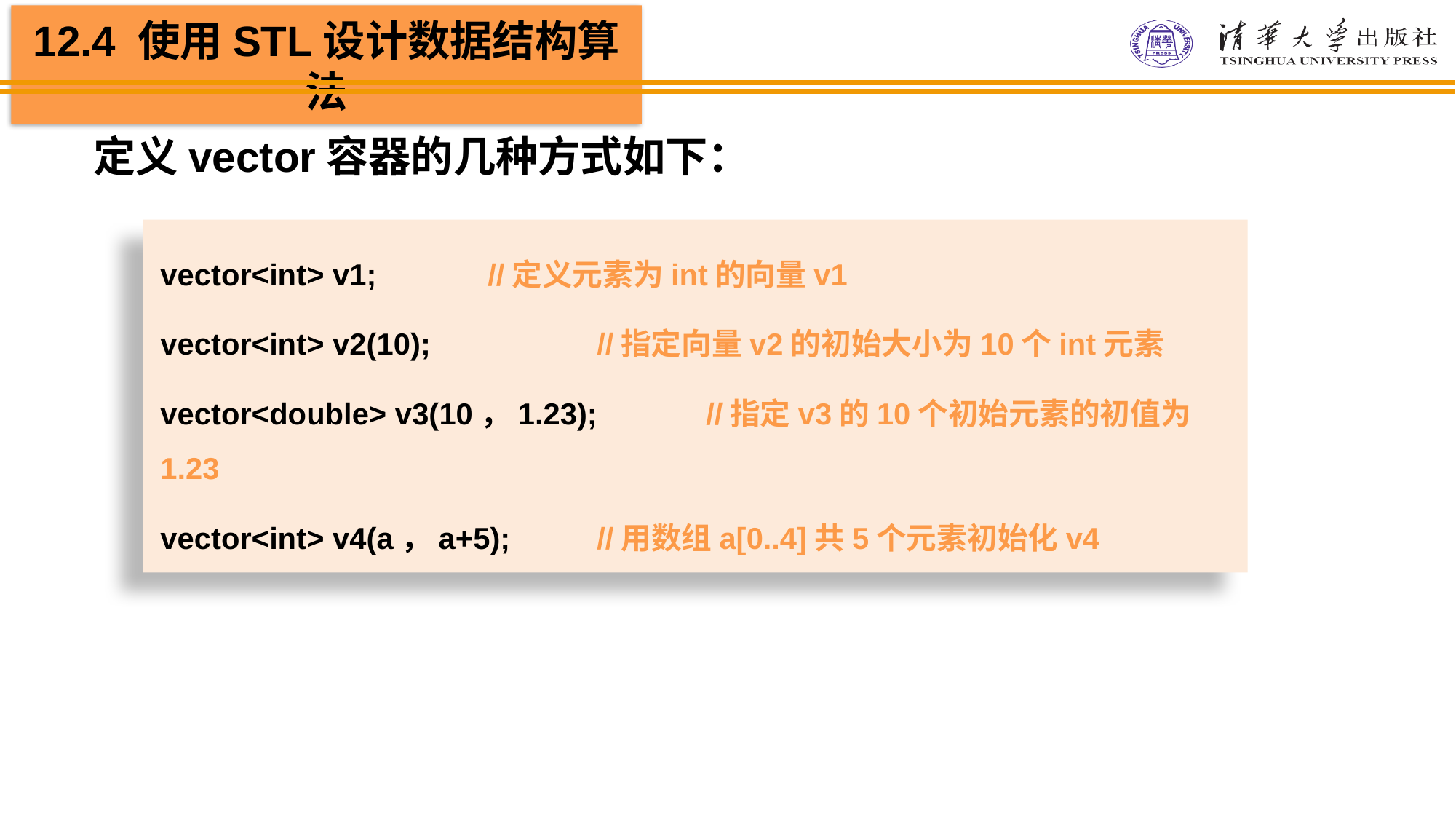

定义vector容器的几种方式如下：
vector<int> v1;		//定义元素为int的向量v1
vector<int> v2(10);		//指定向量v2的初始大小为10个int元素
vector<double> v3(10，1.23);	//指定v3的10个初始元素的初值为1.23
vector<int> v4(a，a+5);	//用数组a[0..4]共5个元素初始化v4